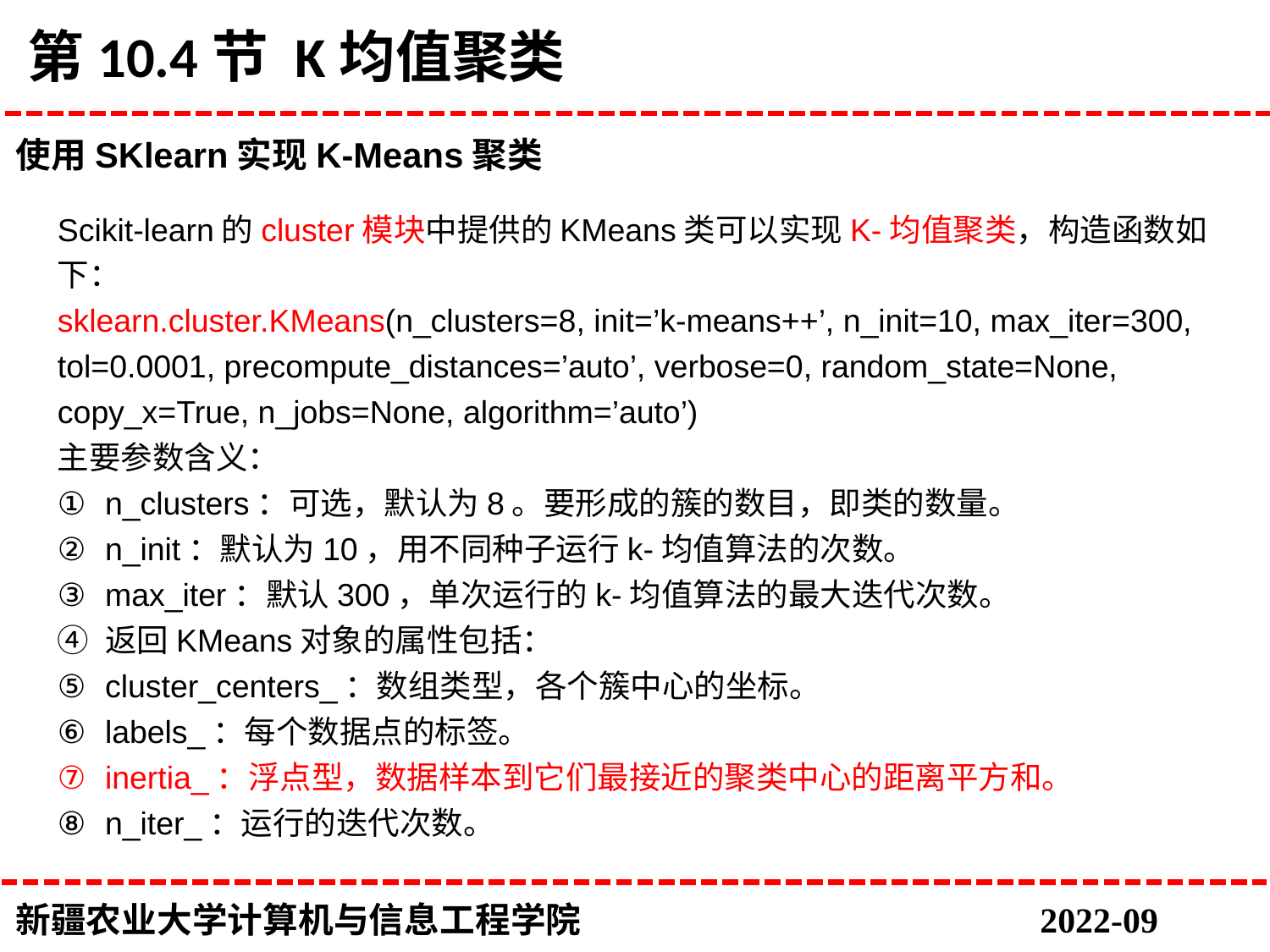

# 第10.4节 K均值聚类
使用SKlearn实现K-Means聚类
Scikit-learn的cluster模块中提供的KMeans类可以实现K-均值聚类，构造函数如下：
sklearn.cluster.KMeans(n_clusters=8, init=’k-means++’, n_init=10, max_iter=300, tol=0.0001, precompute_distances=’auto’, verbose=0, random_state=None, copy_x=True, n_jobs=None, algorithm=’auto’)
主要参数含义：
n_clusters：可选，默认为8。要形成的簇的数目，即类的数量。
n_init：默认为10，用不同种子运行k-均值算法的次数。
max_iter：默认300，单次运行的k-均值算法的最大迭代次数。
返回KMeans对象的属性包括：
cluster_centers_：数组类型，各个簇中心的坐标。
labels_：每个数据点的标签。
inertia_：浮点型，数据样本到它们最接近的聚类中心的距离平方和。
n_iter_：运行的迭代次数。